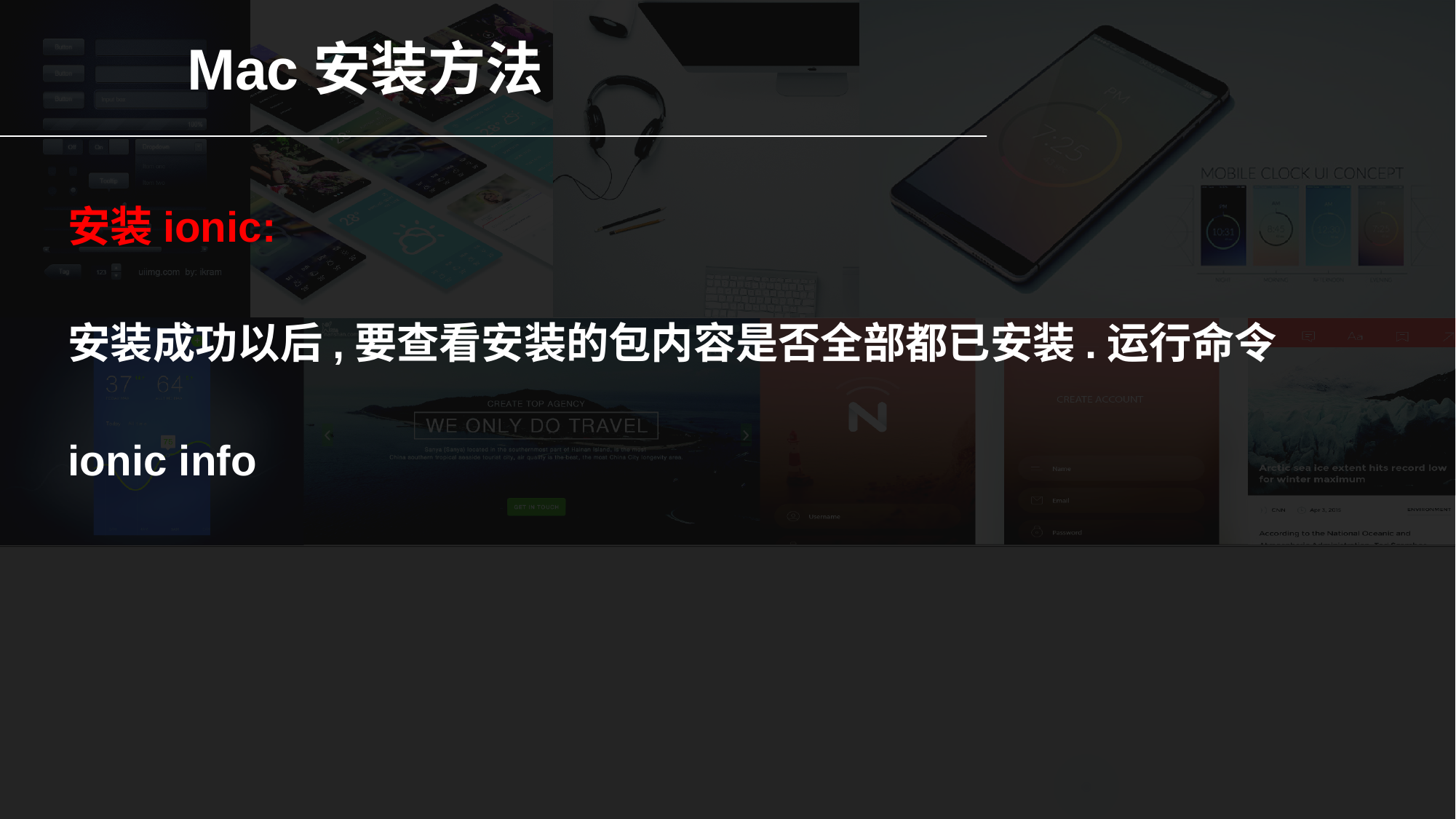

Mac安装方法
安装ionic:
安装成功以后,要查看安装的包内容是否全部都已安装.运行命令
ionic info